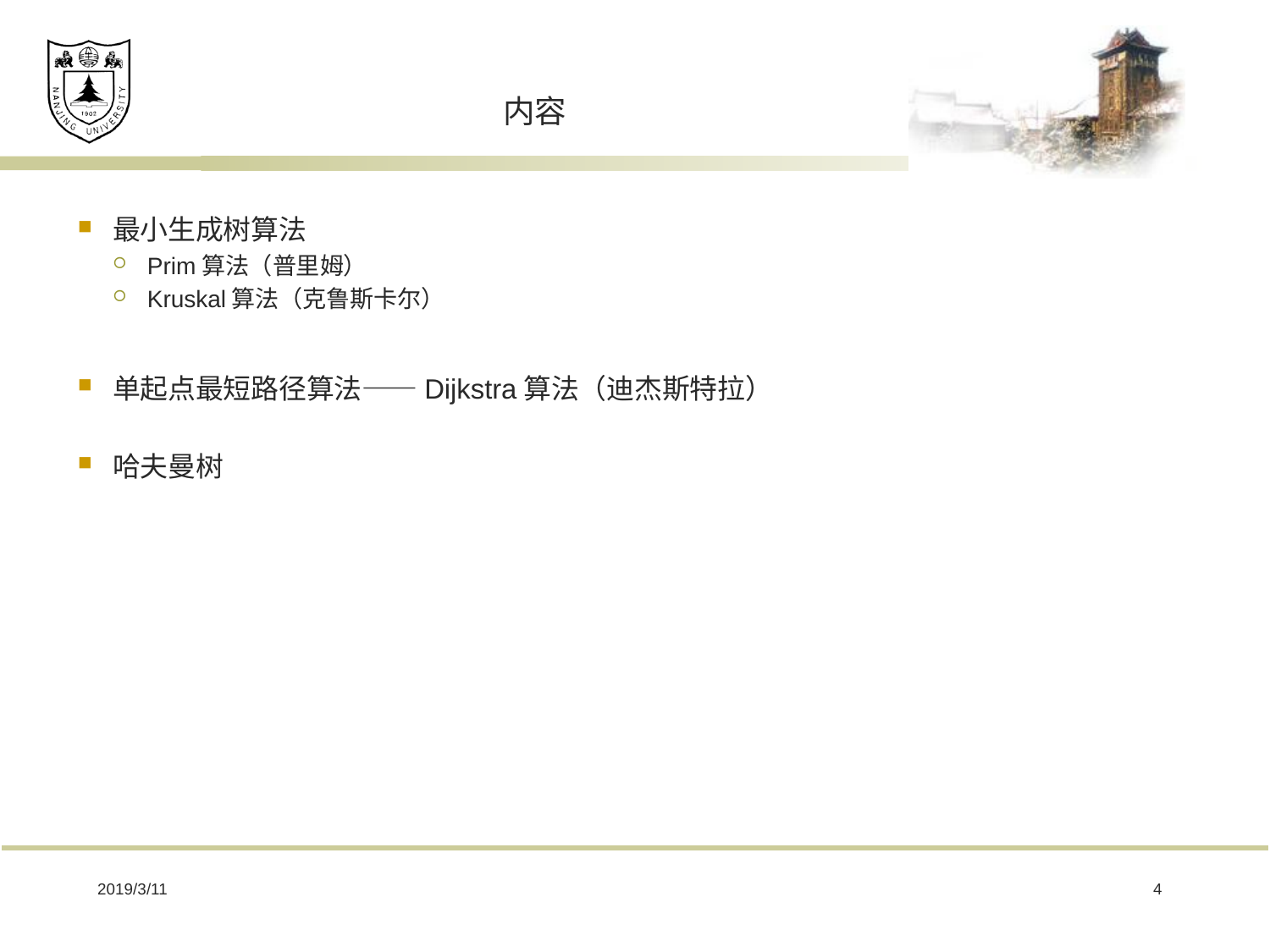

# 内容
最小生成树算法
Prim算法（普里姆）
Kruskal算法（克鲁斯卡尔）

单起点最短路径算法——Dijkstra算法（迪杰斯特拉）

哈夫曼树
2019/3/11
4